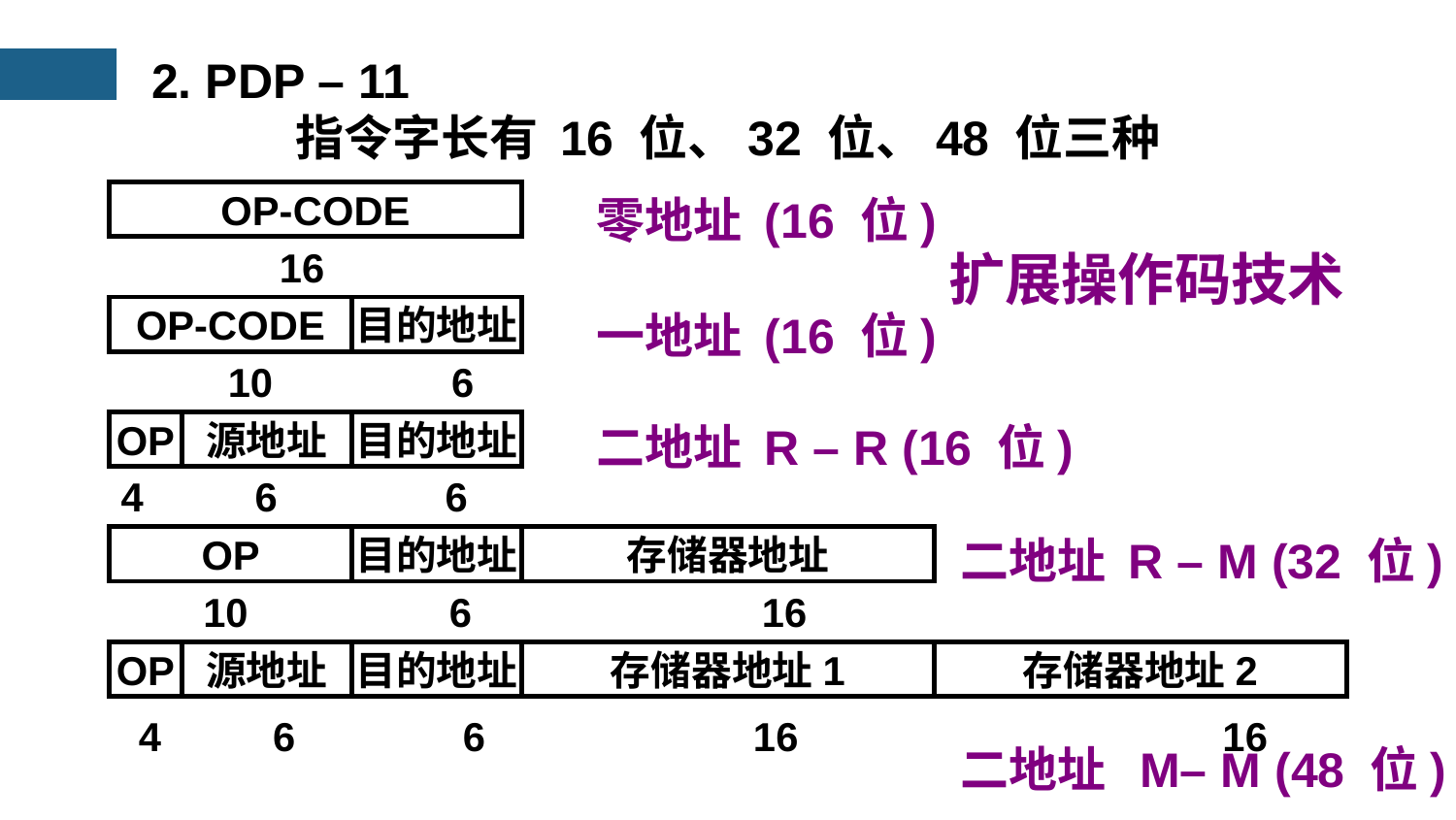

2. PDP – 11
指令字长有 16 位、32 位、48 位三种
OP-CODE
16
零地址 (16 位)
扩展操作码技术
OP-CODE
目的地址
     10                6
一地址 (16 位)
二地址 R – R (16 位)
OP
源地址
目的地址
4          6               6
二地址 R – M (32 位)
OP
目的地址
存储器地址
10                  6                          16
OP
源地址
目的地址
存储器地址1
存储器地址2
4          6               6                        16                                      16
二地址  M– M (48 位)